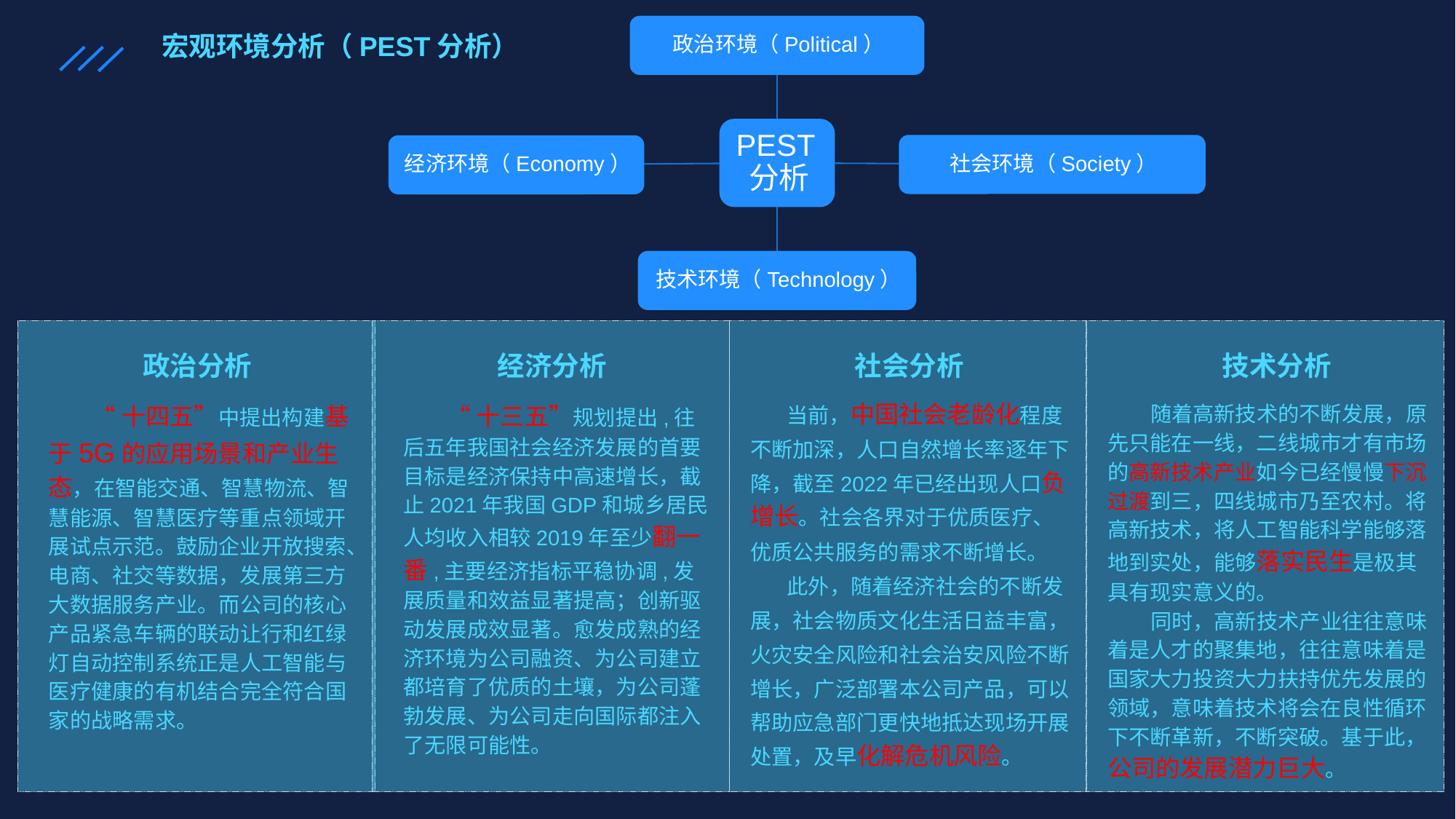

PEST分析
政治环境（Political）
社会环境（Society）
技术环境（Technology）
经济环境（Economy）
宏观环境分析（PEST分析）

政治分析
“十四五”中提出构建基于5G的应用场景和产业生态，在智能交通、智慧物流、智慧能源、智慧医疗等重点领域开展试点示范。鼓励企业开放搜索、电商、社交等数据，发展第三方大数据服务产业。而公司的核心产品紧急车辆的联动让行和红绿灯自动控制系统正是人工智能与医疗健康的有机结合完全符合国家的战略需求。

经济分析
“十三五”规划提出,往后五年我国社会经济发展的首要目标是经济保持中高速增长，截止2021年我国GDP和城乡居民人均收入相较2019年至少翻一番,主要经济指标平稳协调,发展质量和效益显著提高；创新驱动发展成效显著。愈发成熟的经济环境为公司融资、为公司建立都培育了优质的土壤，为公司蓬勃发展、为公司走向国际都注入了无限可能性。

社会分析
当前，中国社会老龄化程度不断加深，人口自然增长率逐年下降，截至2022年已经出现人口负增长。社会各界对于优质医疗、优质公共服务的需求不断增长。
此外，随着经济社会的不断发展，社会物质文化生活日益丰富，火灾安全风险和社会治安风险不断增长，广泛部署本公司产品，可以帮助应急部门更快地抵达现场开展处置，及早化解危机风险。

技术分析
随着高新技术的不断发展，原先只能在一线，二线城市才有市场的高新技术产业如今已经慢慢下沉过渡到三，四线城市乃至农村。将高新技术，将人工智能科学能够落地到实处，能够落实民生是极其具有现实意义的。
同时，高新技术产业往往意味着是人才的聚集地，往往意味着是国家大力投资大力扶持优先发展的领域，意味着技术将会在良性循环下不断革新，不断突破。基于此，公司的发展潜力巨大。